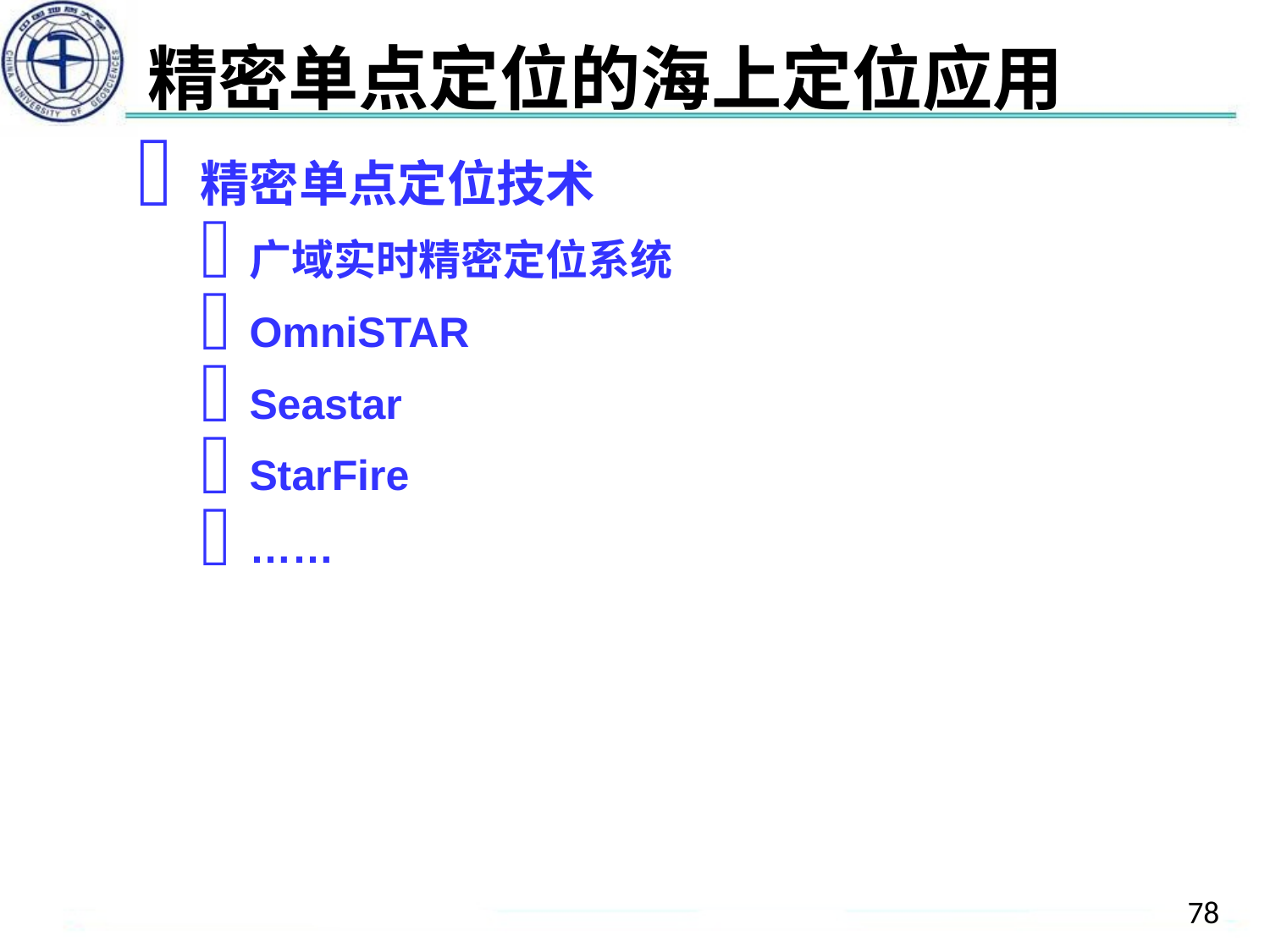

精密单点定位的海上定位应用
精密单点定位技术
广域实时精密定位系统
OmniSTAR
Seastar
StarFire
……